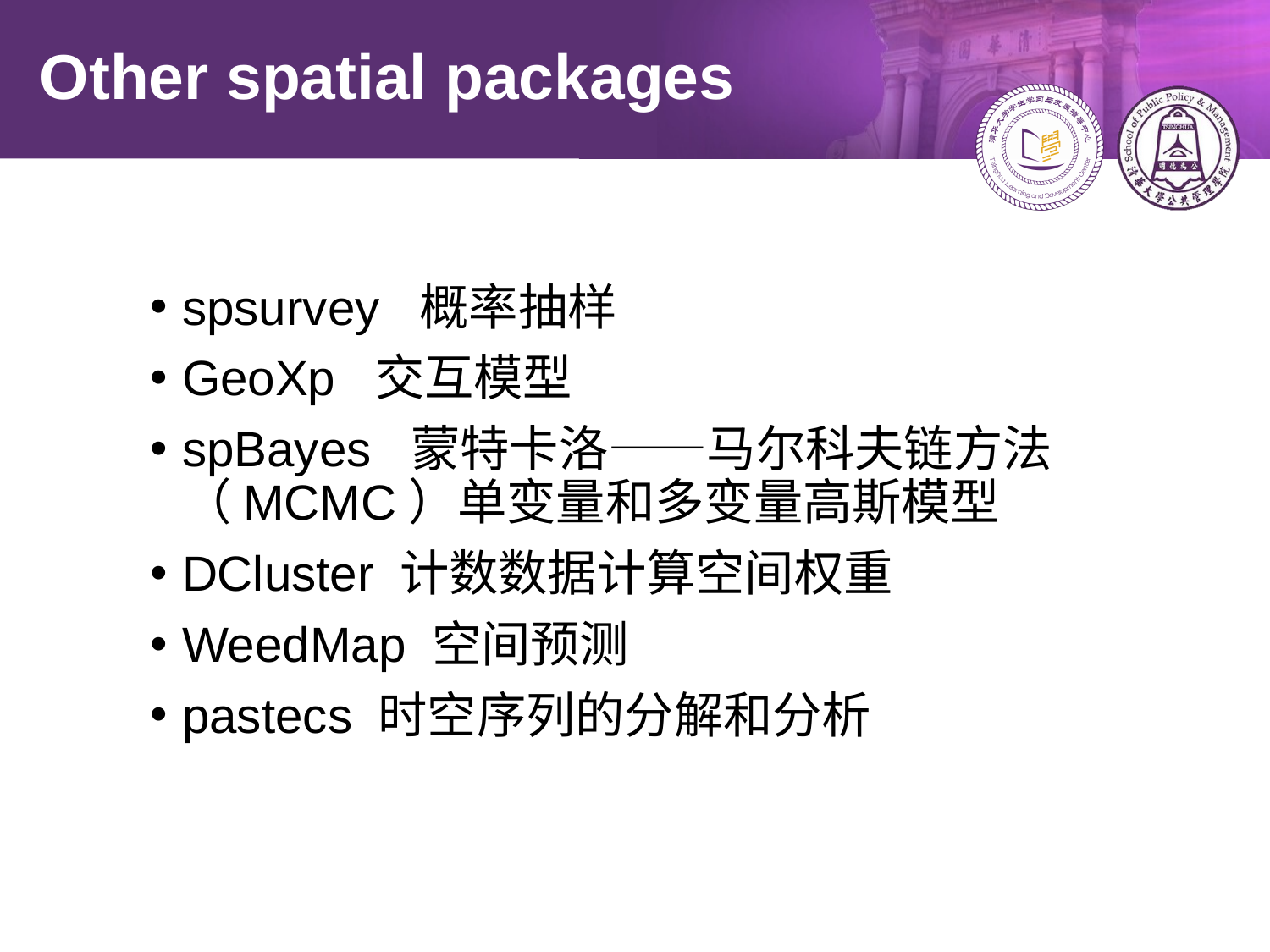

# Other spatial packages
spsurvey  概率抽样
GeoXp  交互模型
spBayes  蒙特卡洛——马尔科夫链方法（MCMC）单变量和多变量高斯模型
DCluster 计数数据计算空间权重
WeedMap 空间预测
pastecs 时空序列的分解和分析